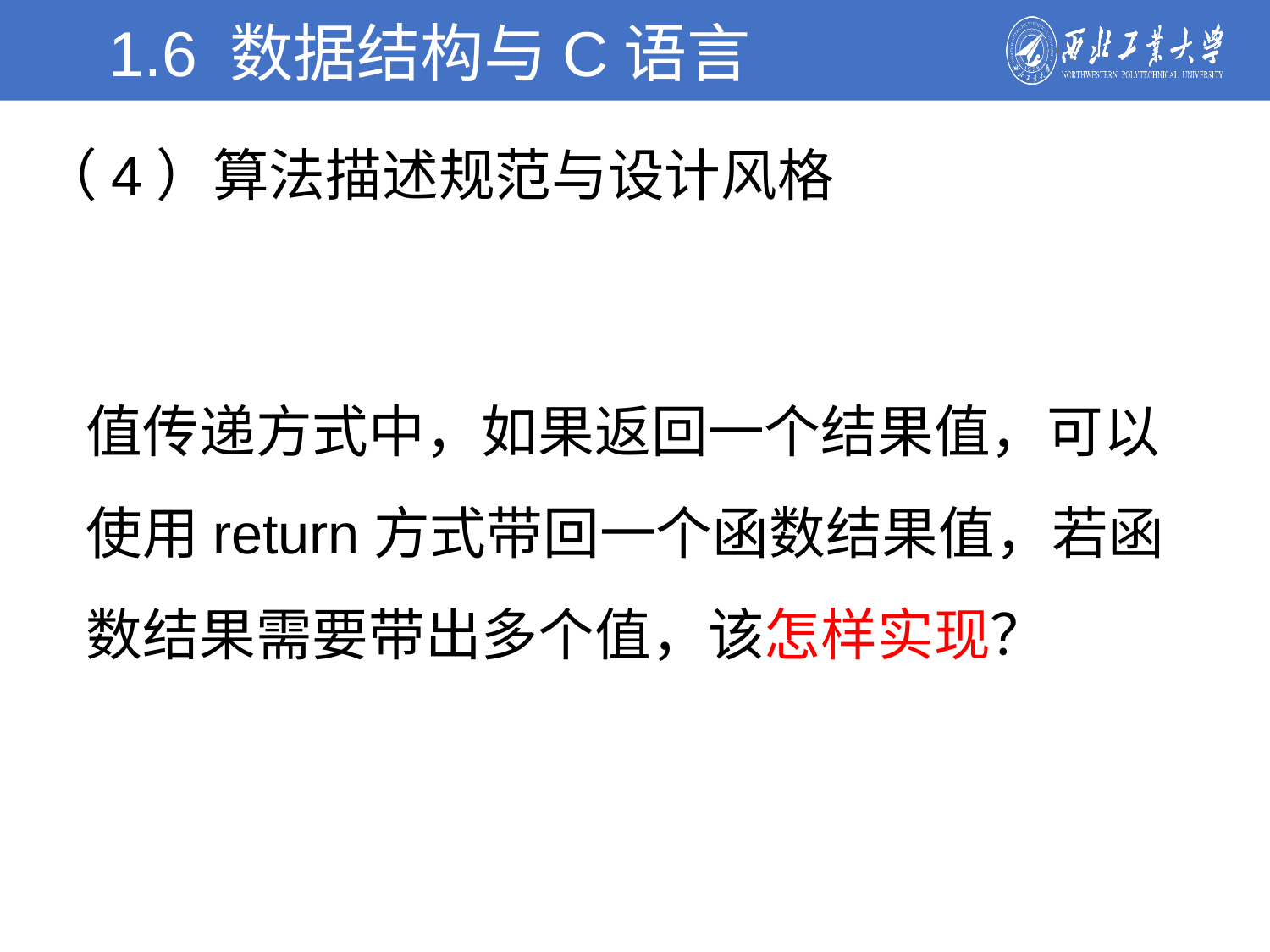

1.6 数据结构与C语言
（4）算法描述规范与设计风格
学校简介
值传递方式中，如果返回一个结果值，可以使用return方式带回一个函数结果值，若函数结果需要带出多个值，该怎样实现？
49